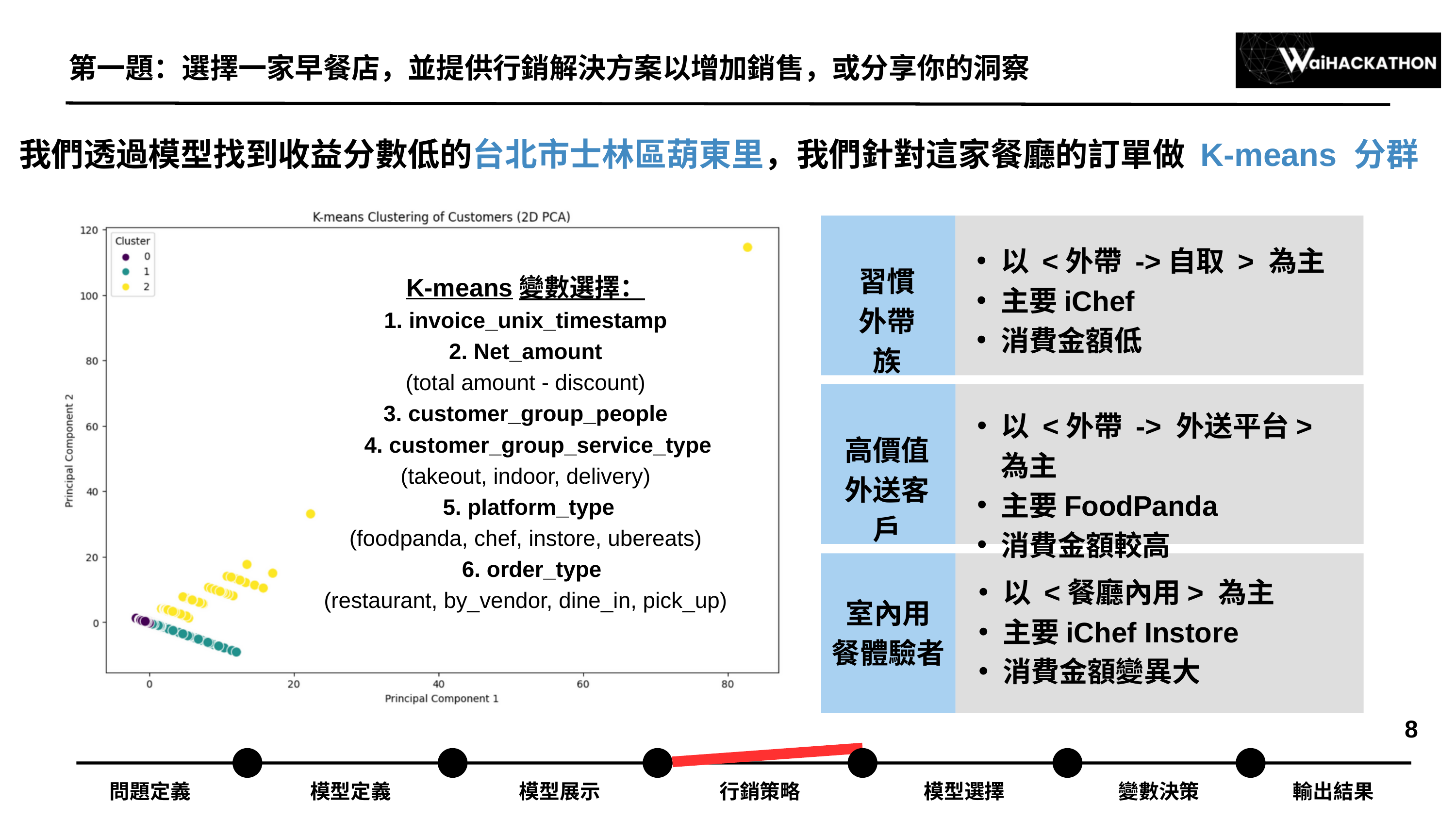

第一題：選擇一家早餐店，並提供行銷解決方案以增加銷售，或分享你的洞察

我們透過模型找到收益分數低的台北市士林區葫東里，我們針對這家餐廳的訂單做 K-means 分群

以 <外帶 ->自取 > 為主
主要iChef
消費金額低
習慣
外帶族
K-means變數選擇：
1. invoice_unix_timestamp
2. Net_amount
(total amount - discount)
3. customer_group_people
    4. customer_group_service_type
(takeout, indoor, delivery)
 5. platform_type
(foodpanda, chef, instore, ubereats)
  6. order_type
(restaurant, by_vendor, dine_in, pick_up)

以 <外帶 -> 外送平台> 為主
主要FoodPanda
消費金額較高
高價值
外送客戶

室內用
餐體驗者

以 <餐廳內用> 為主
主要iChef Instore
消費金額變異大
8

問題定義
模型定義
模型展示
行銷策略
模型選擇
變數決策
輸出結果